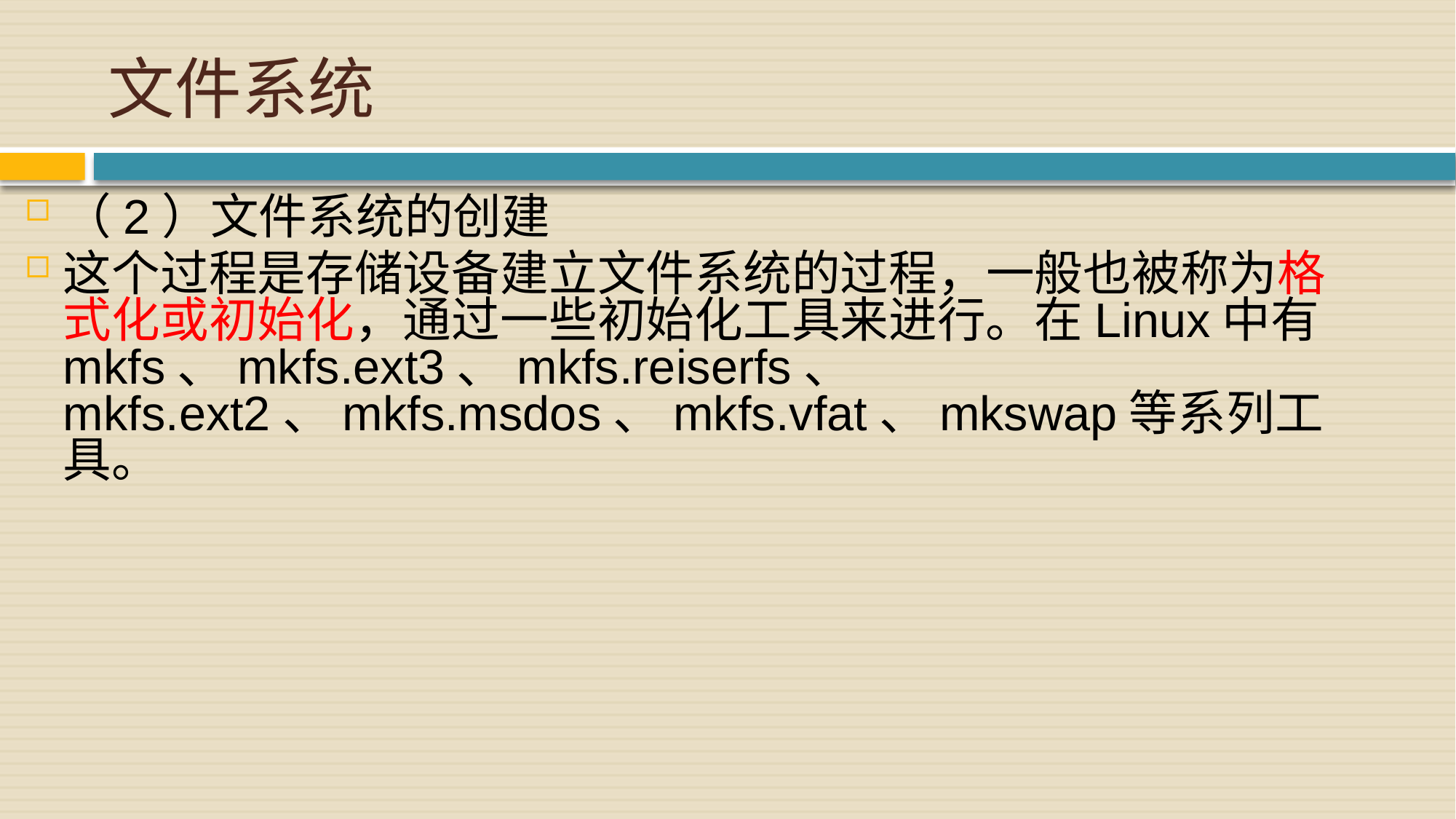

# 文件系统
（2）文件系统的创建
这个过程是存储设备建立文件系统的过程，一般也被称为格式化或初始化，通过一些初始化工具来进行。在Linux中有mkfs、mkfs.ext3、mkfs.reiserfs、 mkfs.ext2、mkfs.msdos、mkfs.vfat、mkswap等系列工具。